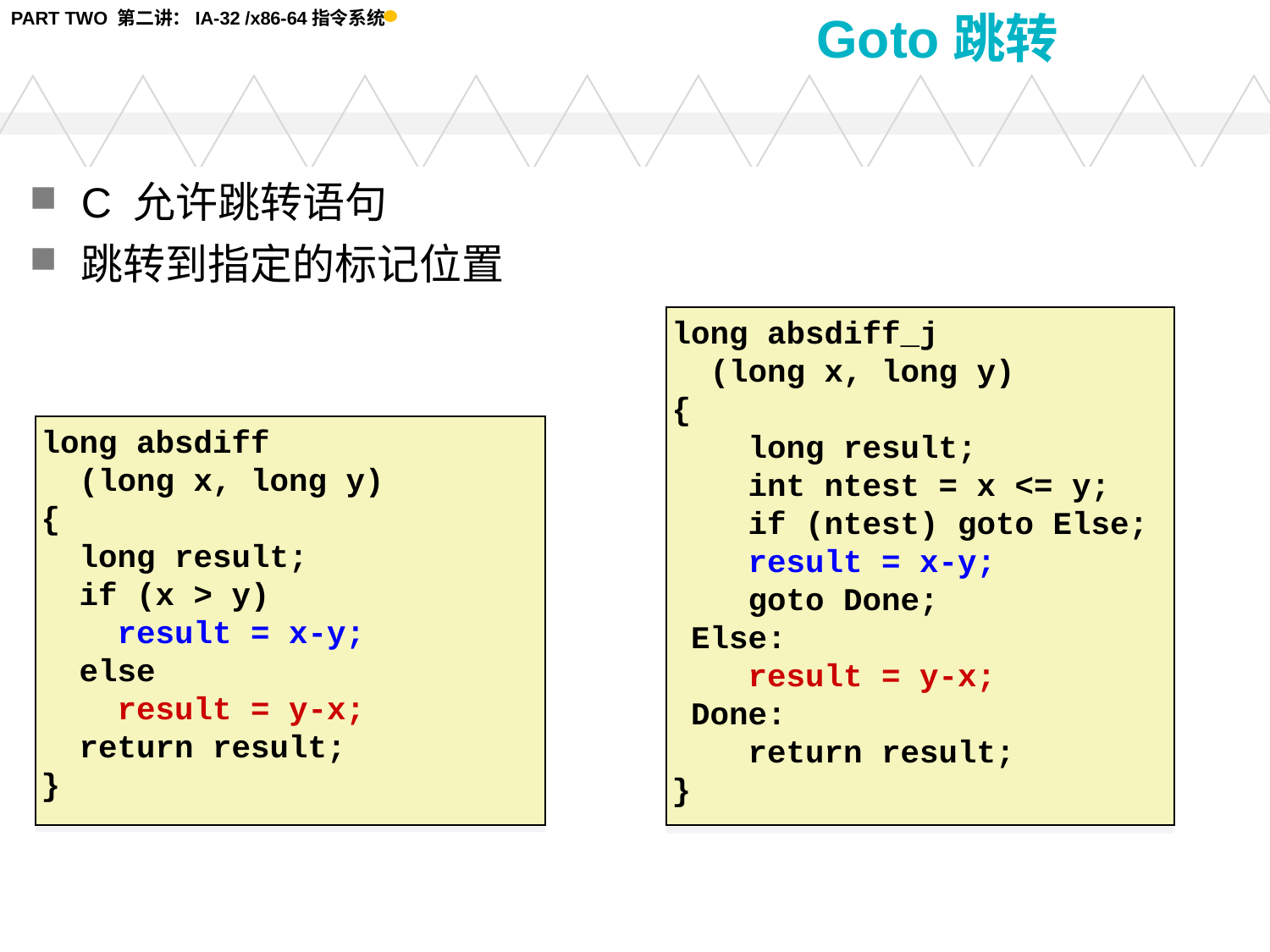

Goto跳转
PART TWO 第二讲：IA-32 /x86-64指令系统

C 允许跳转语句
跳转到指定的标记位置

long absdiff_j
  (long x, long y)
{
    long result;
    int ntest = x <= y;
    if (ntest) goto Else;
    result = x-y;
    goto Done;
 Else:
    result = y-x;
 Done:
    return result;
}
long absdiff
  (long x, long y)
{
  long result;
  if (x > y)
    result = x-y;
  else
    result = y-x;
  return result;
}